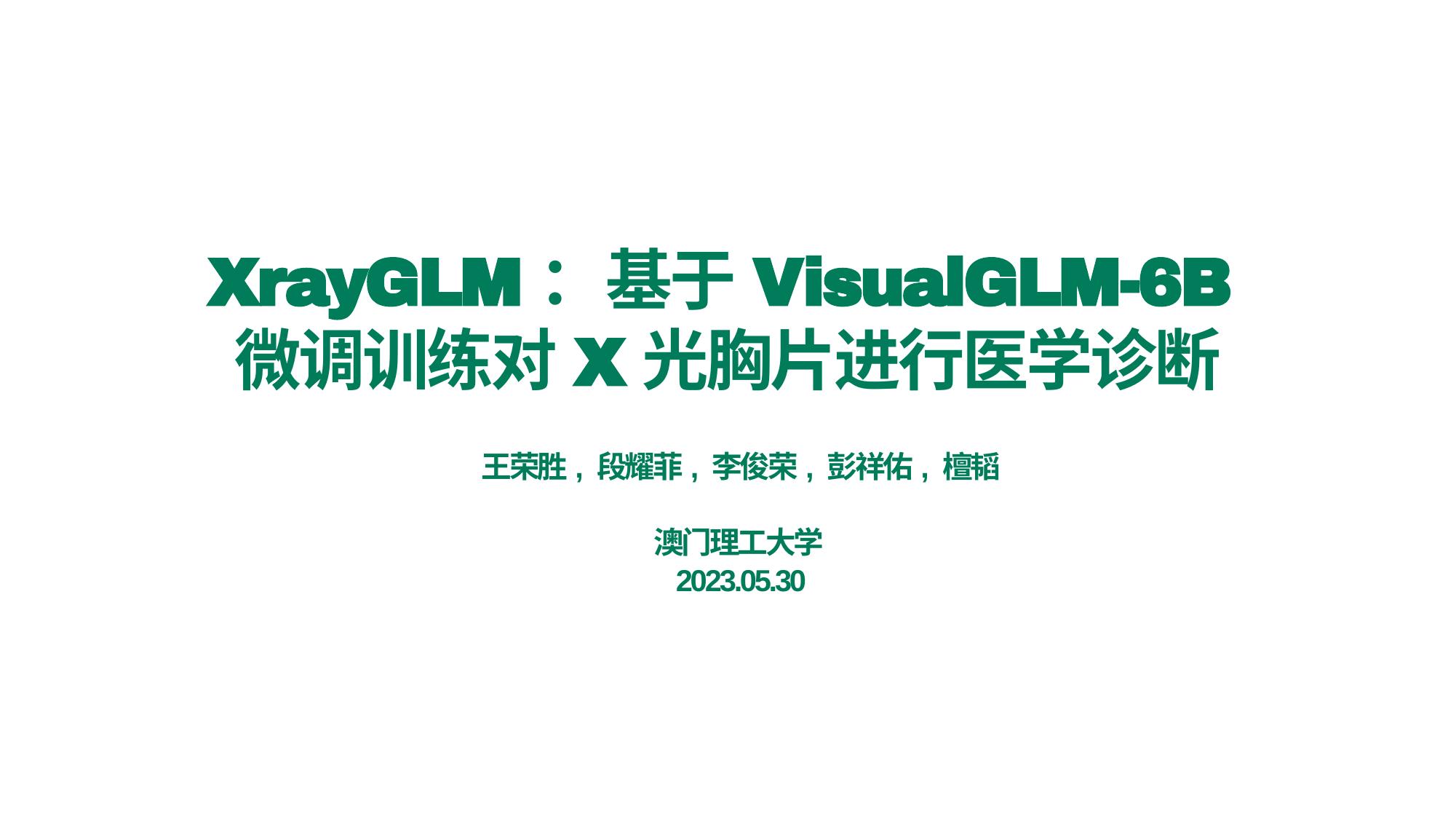

# XrayGLM：基于VisualGLM-6B微调训练对X光胸片进行医学诊断
王荣胜, 段耀菲, 李俊荣, 彭祥佑, 檀韬

澳门理工大学
2023.05.30